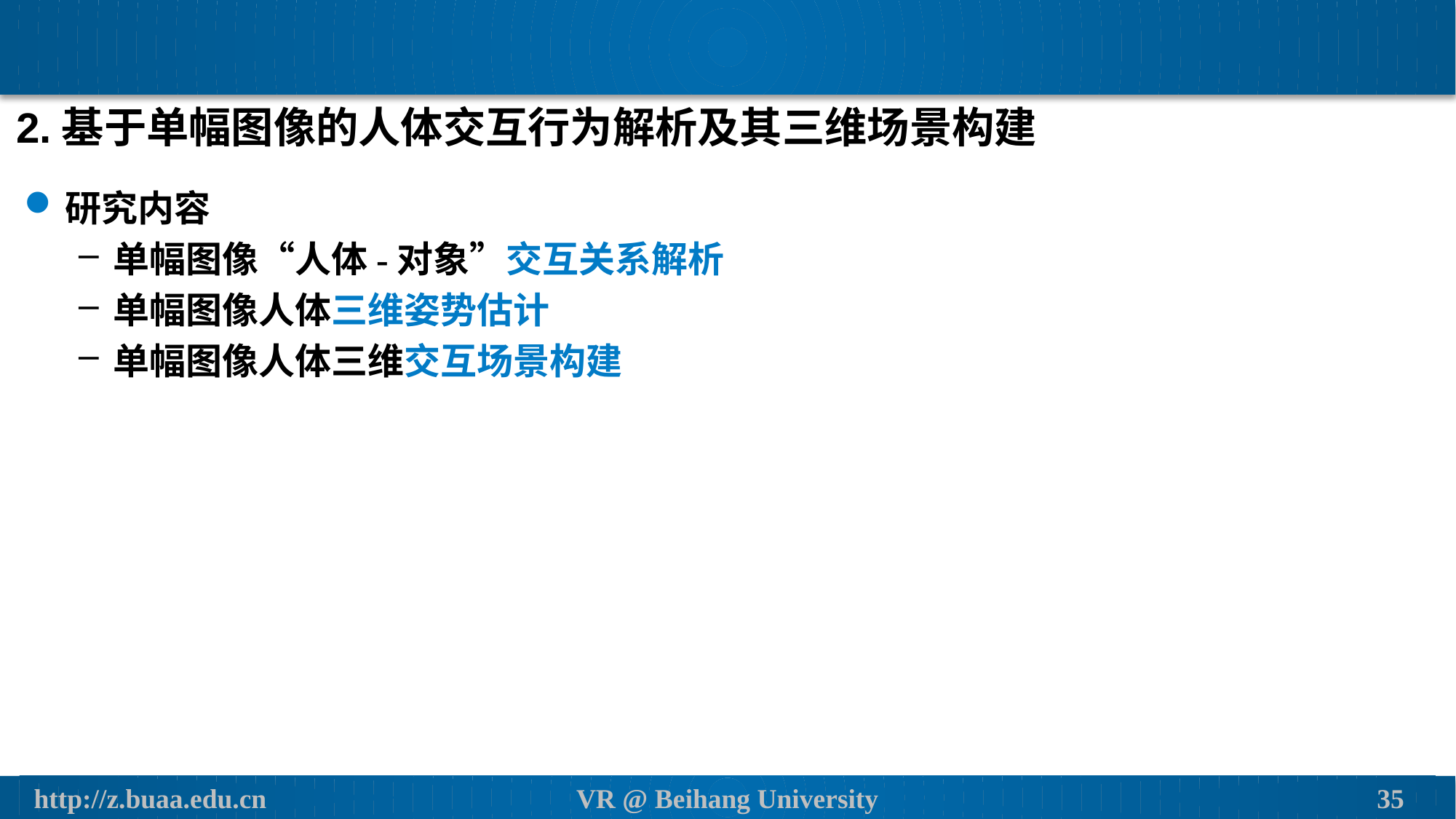

#
2.基于单幅图像的人体交互行为解析及其三维场景构建

研究内容
单幅图像“人体-对象”交互关系解析
单幅图像人体三维姿势估计
单幅图像人体三维交互场景构建